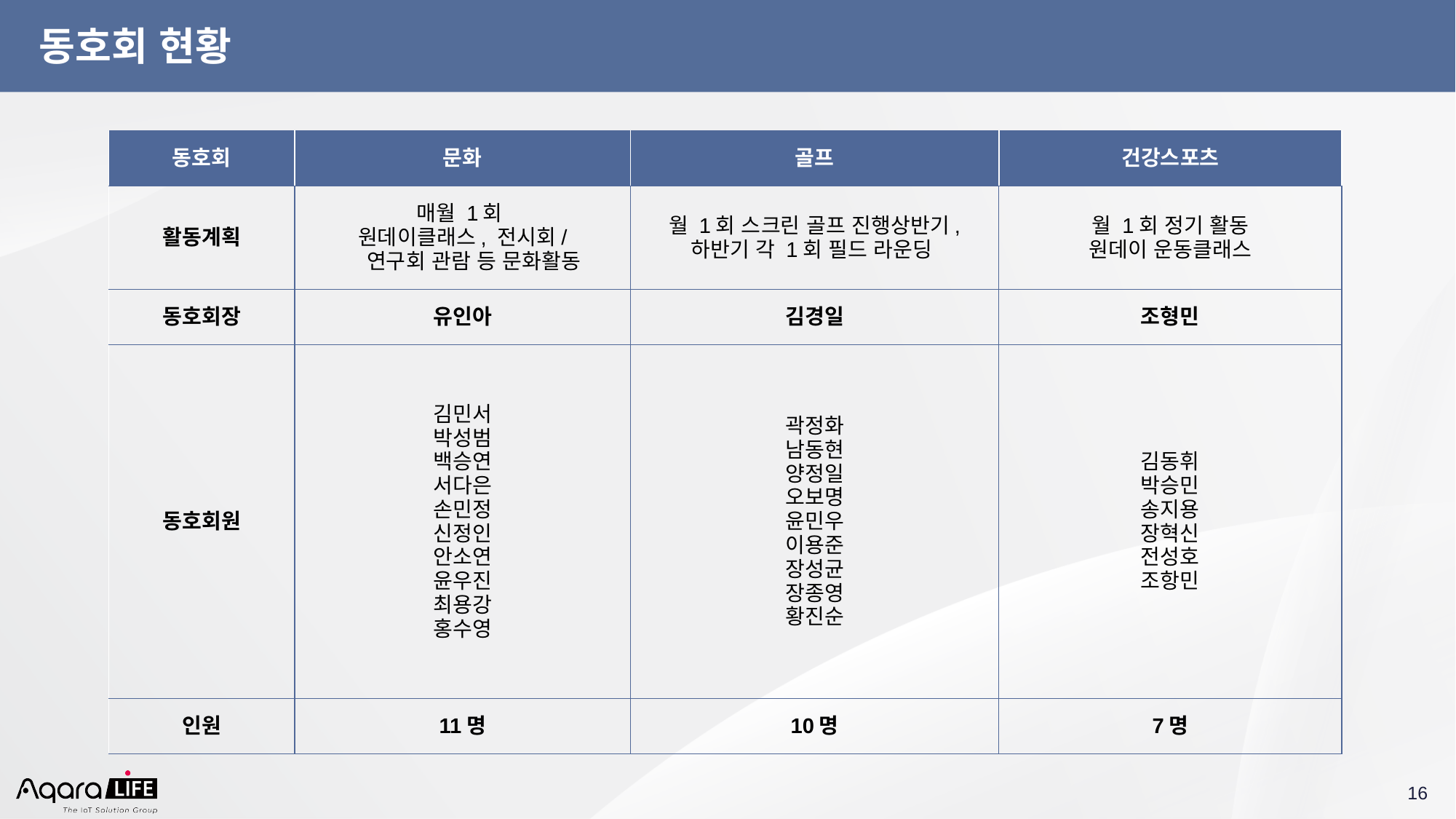

# 동호회 현황
| 동호회 | 문화 | 골프 | 건강스포츠 |
| --- | --- | --- | --- |
| 활동계획 | 매월 1회  원데이클래스, 전시회/ 연구회 관람 등 문화활동 | 월 1회 스크린 골프 진행상반기, 하반기 각 1회 필드 라운딩 | 월 1회 정기 활동 원데이 운동클래스 |
| 동호회장 | 유인아 | 김경일 | 조형민 |
| 동호회원 | 김민서 박성범 백승연 서다은 손민정 신정인 안소연 윤우진 최용강 홍수영 | 곽정화 남동현 양정일 오보명 윤민우 이용준 장성균 장종영 황진순 | 김동휘 박승민 송지용 장혁신 전성호 조항민 |
| 인원 | 11명 | 10명 | 7명 |
16